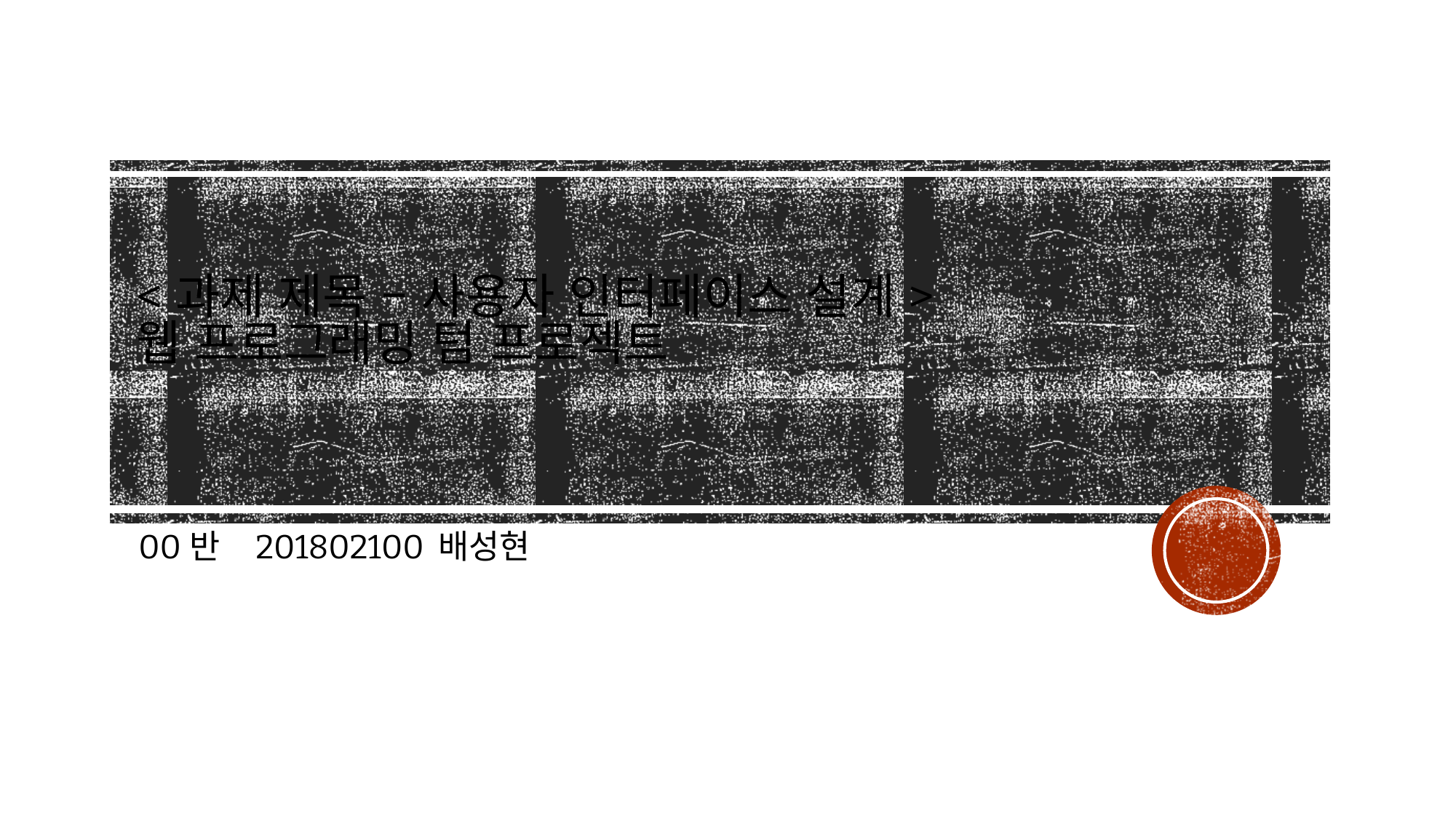

# <과제 제목 – 사용자 인터페이스 설계> 웹 프로그래밍 텀 프로젝트
00반   201802100 배성현